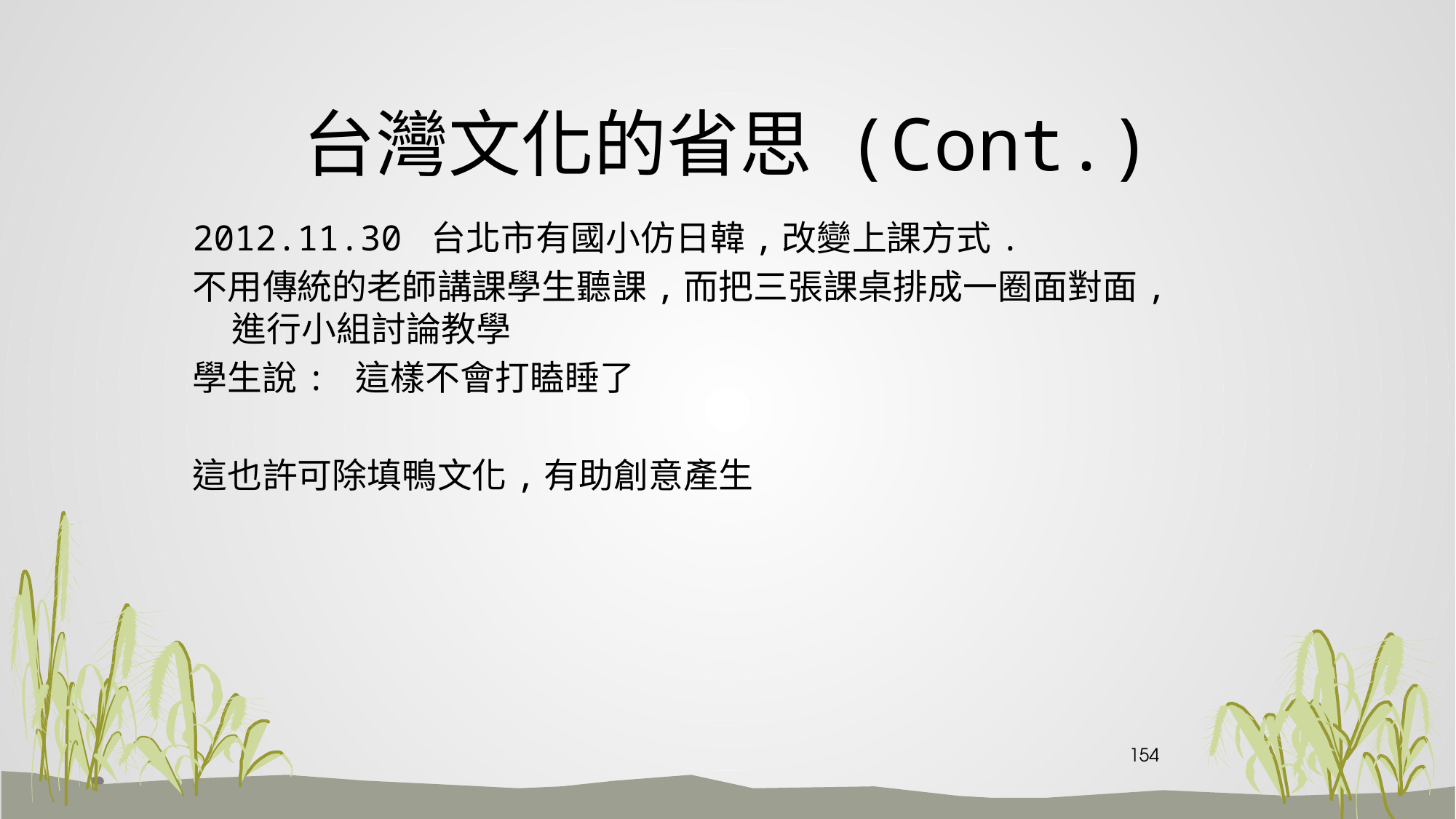

# 台灣文化的省思 (Cont.)
2012.11.30 台北市有國小仿日韓,改變上課方式.
不用傳統的老師講課學生聽課,而把三張課桌排成一圈面對面,進行小組討論教學
學生說: 這樣不會打瞌睡了

這也許可除填鴨文化,有助創意產生

154